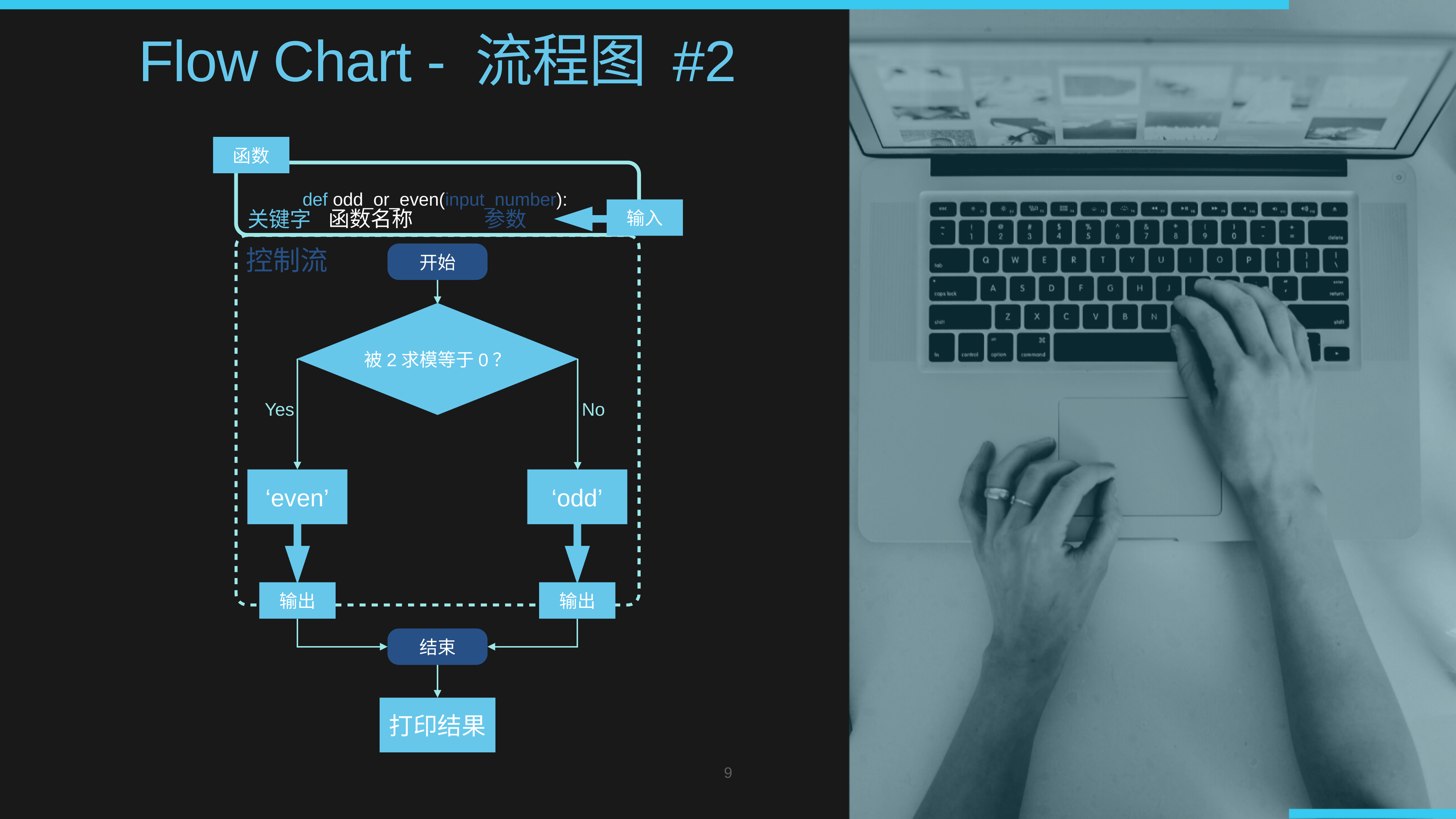

Flow Chart - 流程图 #2
函数
def odd_or_even(input_number):
输入
函数名称
参数
关键字

控制流
开始

被2求模等于0？

Yes
No
‘even’
‘odd’

输出
输出
结束
打印结果
9